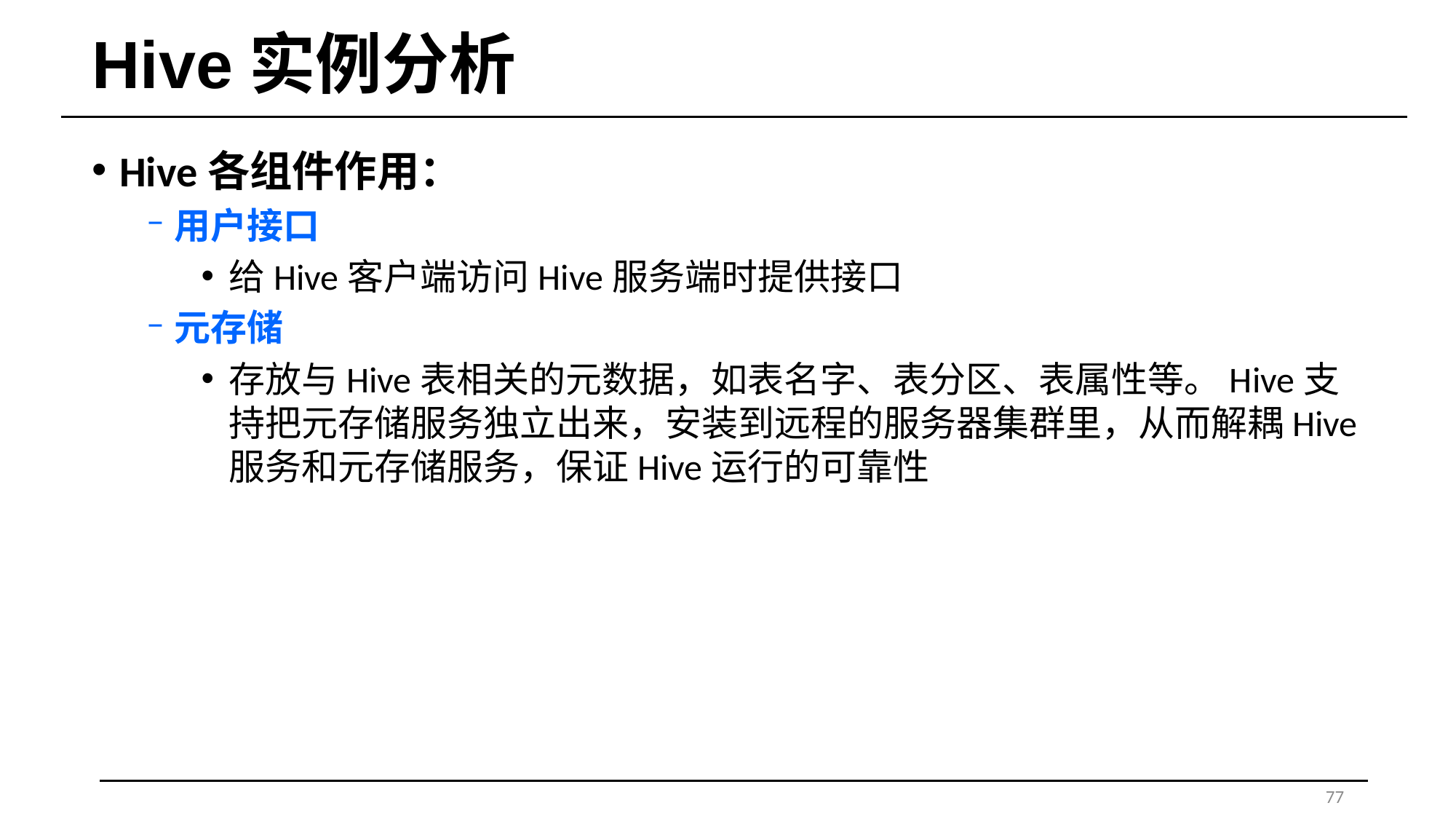

# Hive实例分析
Hive各组件作用：
用户接口
给Hive客户端访问Hive服务端时提供接口
元存储
存放与Hive表相关的元数据，如表名字、表分区、表属性等。Hive支持把元存储服务独立出来，安装到远程的服务器集群里，从而解耦Hive服务和元存储服务，保证Hive运行的可靠性
77